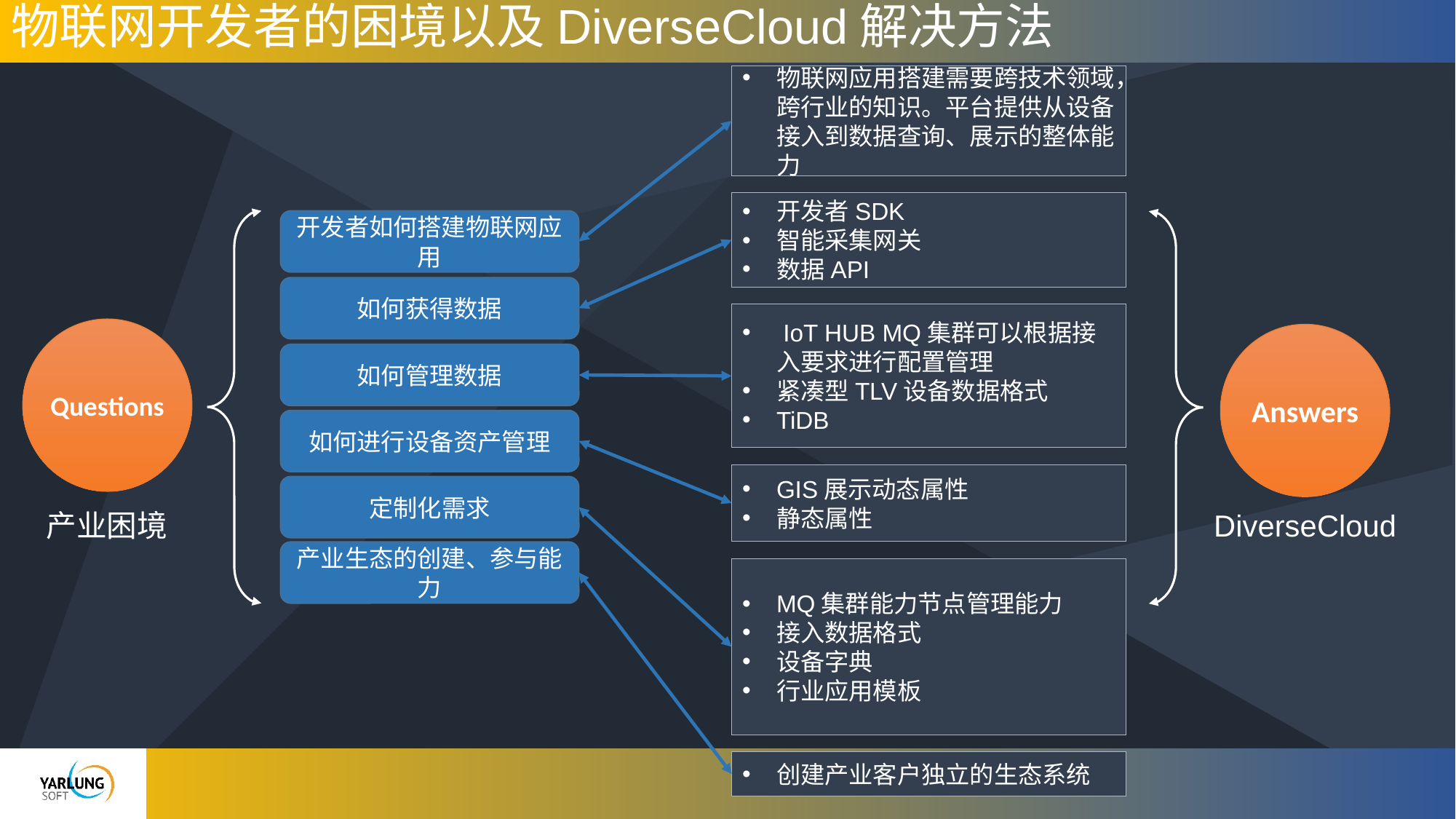

物联网开发者的困境以及DiverseCloud解决方法
物联网应用搭建需要跨技术领域，跨行业的知识。平台提供从设备接入到数据查询、展示的整体能力
开发者SDK
智能采集网关
数据API

开发者如何搭建物联网应用

如何获得数据
 IoT HUB MQ集群可以根据接入要求进行配置管理
紧凑型TLV设备数据格式
TiDB
Questions
Answers
如何管理数据
如何进行设备资产管理
GIS展示动态属性
静态属性
定制化需求
产业困境
DiverseCloud
产业生态的创建、参与能力
MQ集群能力节点管理能力
接入数据格式
设备字典
行业应用模板
创建产业客户独立的生态系统